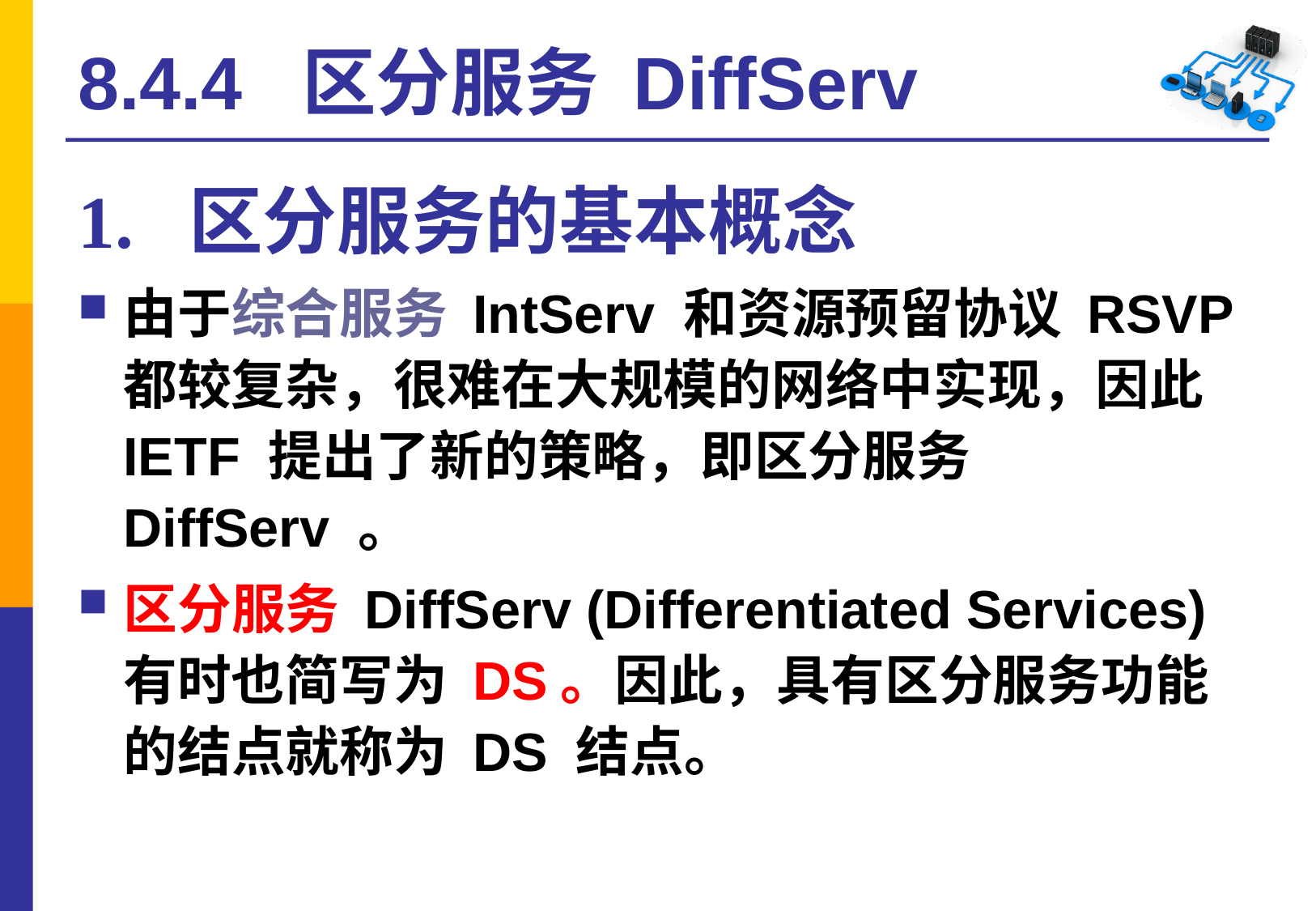

# 8.4.4  区分服务 DiffServ
1.  区分服务的基本概念
由于综合服务 IntServ 和资源预留协议 RSVP 都较复杂，很难在大规模的网络中实现，因此  IETF 提出了新的策略，即区分服务 DiffServ 。
区分服务 DiffServ (Differentiated Services)有时也简写为 DS。因此，具有区分服务功能的结点就称为 DS 结点。